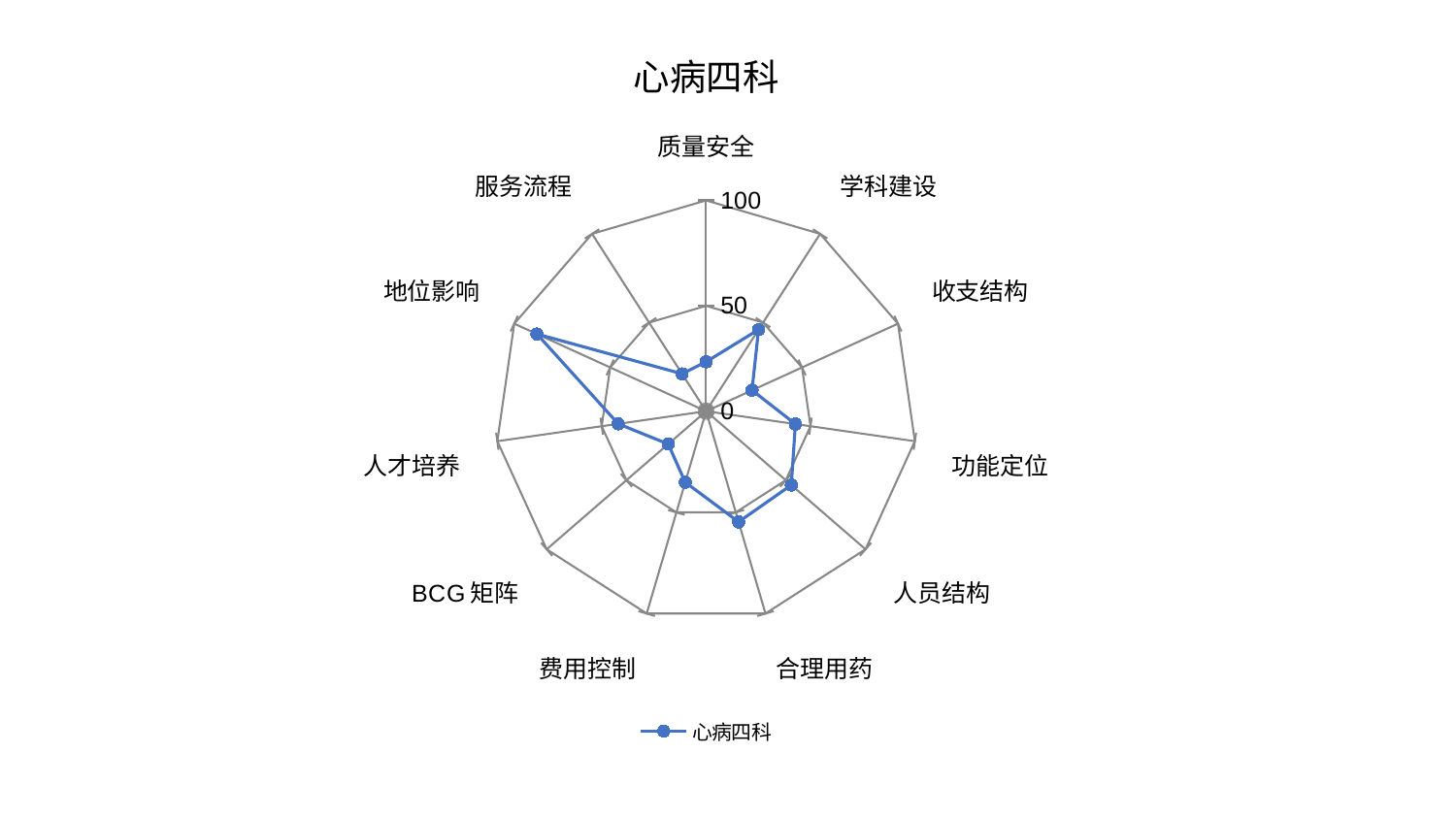

### Chart: 心病四科

| Category | 心病四科 |
|---|---|
| 质量安全 | 23.42795826426775 |
| 学科建设 | 46.01101285142108 |
| 收支结构 | 23.958348304726986 |
| 功能定位 | 42.774482485698876 |
| 人员结构 | 53.46011424798984 |
| 合理用药 | 54.71515900307318 |
| 费用控制 | 35.110712415814724 |
| BCG矩阵 | 23.799894053051265 |
| 人才培养 | 42.09596729874041 |
| 地位影响 | 88.16893135734323 |
| 服务流程 | 21.100748206569236 |
163